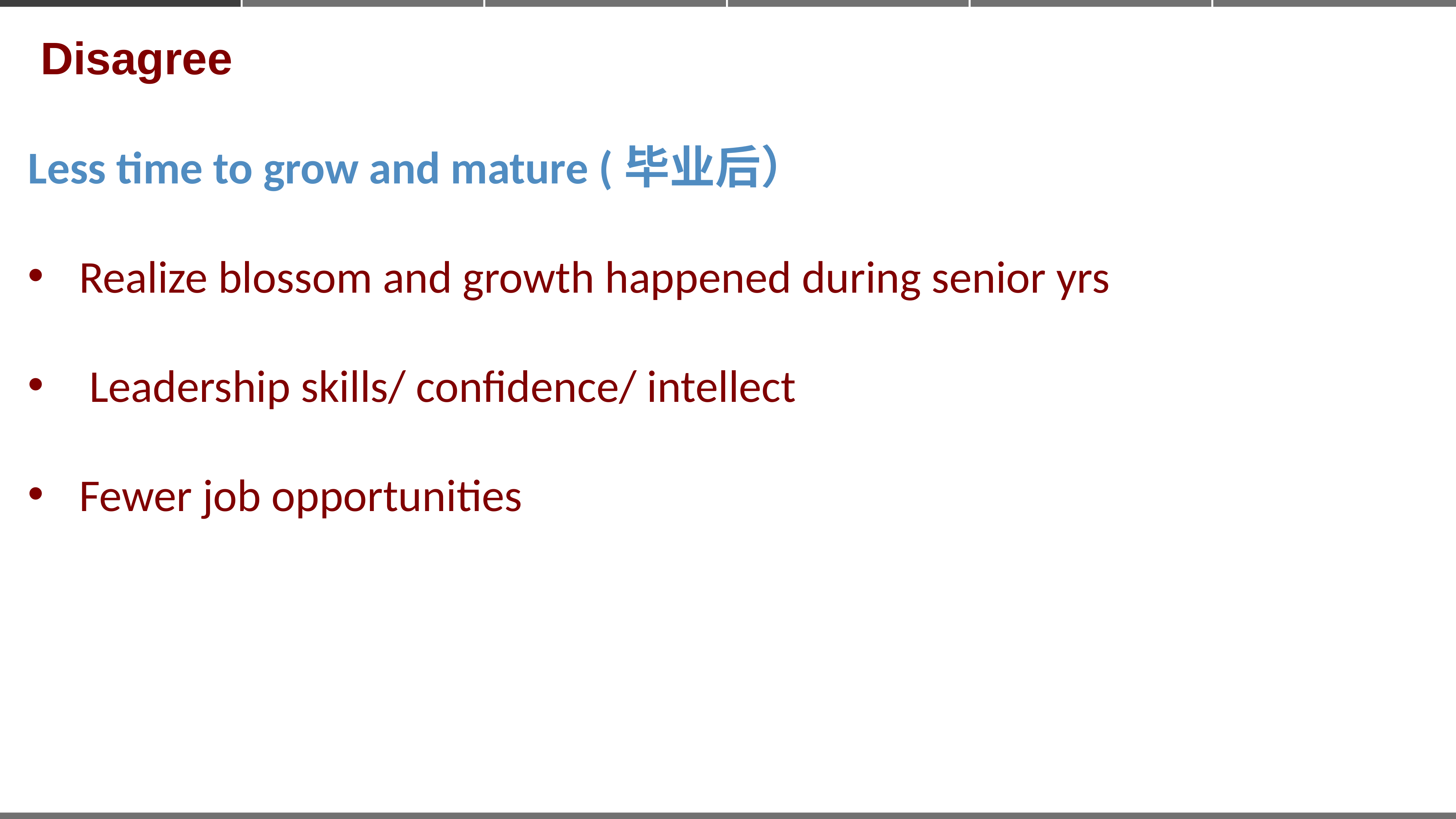

Disagree

Less time to grow and mature (毕业后）

Realize blossom and growth happened during senior yrs

 Leadership skills/ confidence/ intellect

Fewer job opportunities